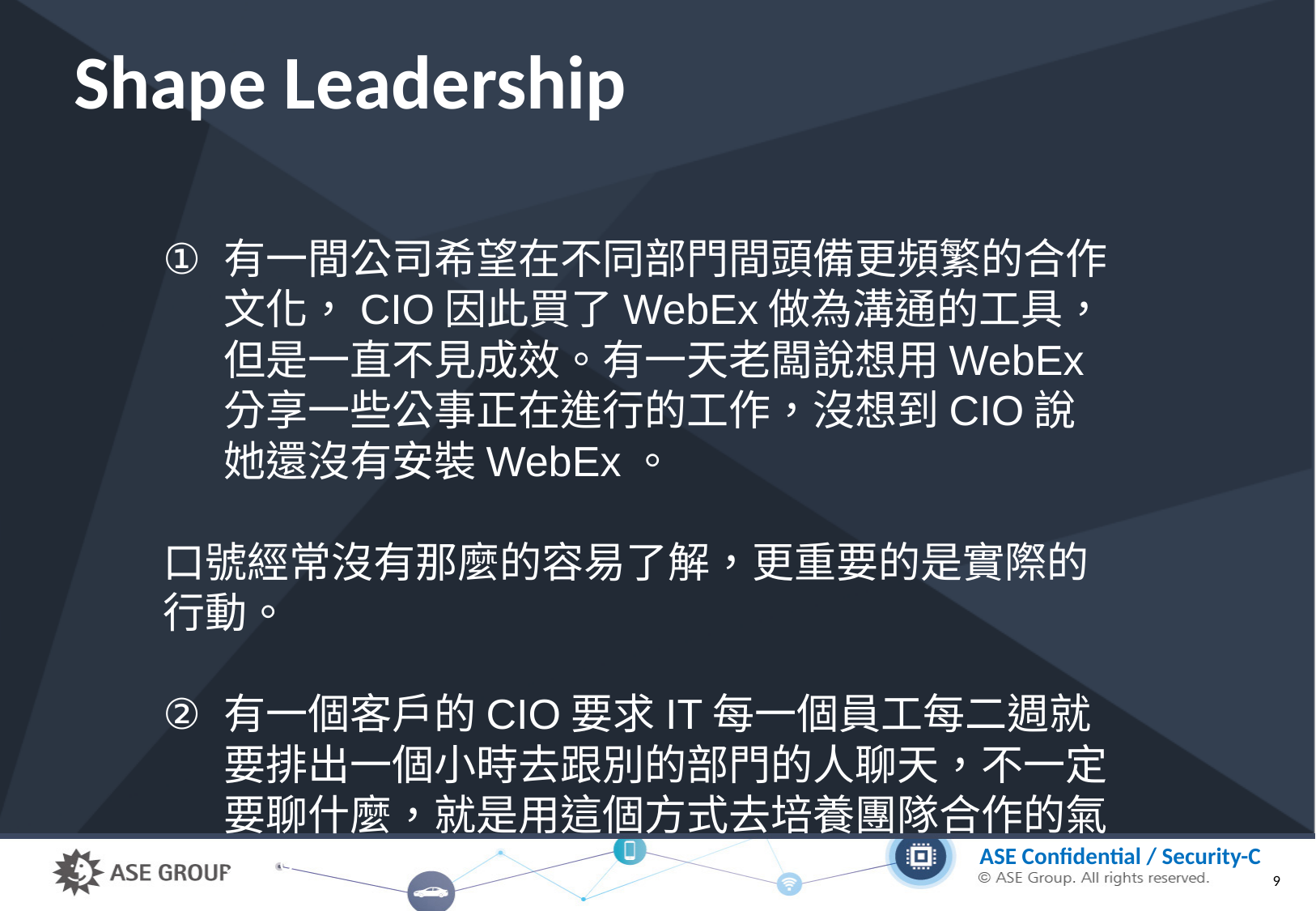

# Shape Leadership
有一間公司希望在不同部門間頭備更頻繁的合作文化，CIO因此買了WebEx做為溝通的工具，但是一直不見成效。有一天老闆說想用WebEx分享一些公事正在進行的工作，沒想到CIO說她還沒有安裝WebEx。

口號經常沒有那麼的容易了解，更重要的是實際的行動。

有一個客戶的CIO要求IT每一個員工每二週就要排出一個小時去跟別的部門的人聊天，不一定要聊什麼，就是用這個方式去培養團隊合作的氣氛。